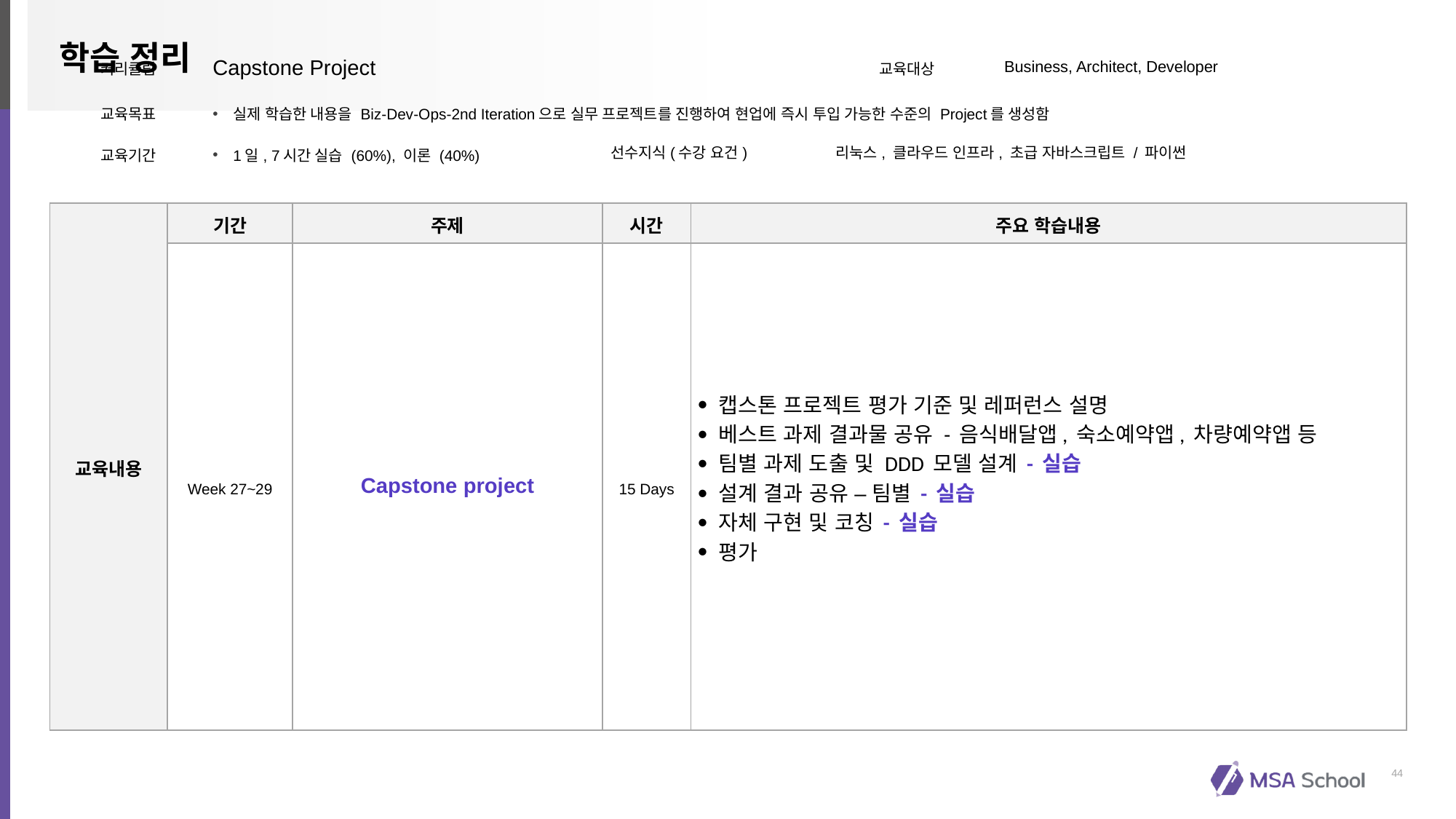

| 커리큘럼 | Capstone Project |  | 교육대상 | Business, Architect, Developer |
| --- | --- | --- | --- | --- |
| 교육목표 | 실제 학습한 내용을 Biz-Dev-Ops-2nd Iteration으로 실무 프로젝트를 진행하여 현업에 즉시 투입 가능한 수준의 Project를 생성함 |  |  |  |
| 교육기간 | 1일, 7시간 실습 (60%), 이론 (40%) | 선수지식(수강 요건) | 리눅스, 클라우드 인프라, 초급 자바스크립트 / 파이썬 |  |
| 교육내용 | 기간 | 주제 | 시간 | 주요 학습내용 |
| --- | --- | --- | --- | --- |
|  | Week 27~29 | Capstone project | 15 Days | 캡스톤 프로젝트 평가 기준 및 레퍼런스 설명 베스트 과제 결과물 공유 - 음식배달앱, 숙소예약앱, 차량예약앱 등 팀별 과제 도출 및 DDD 모델 설계 - 실습 설계 결과 공유 – 팀별 - 실습 자체 구현 및 코칭 - 실습 평가 |